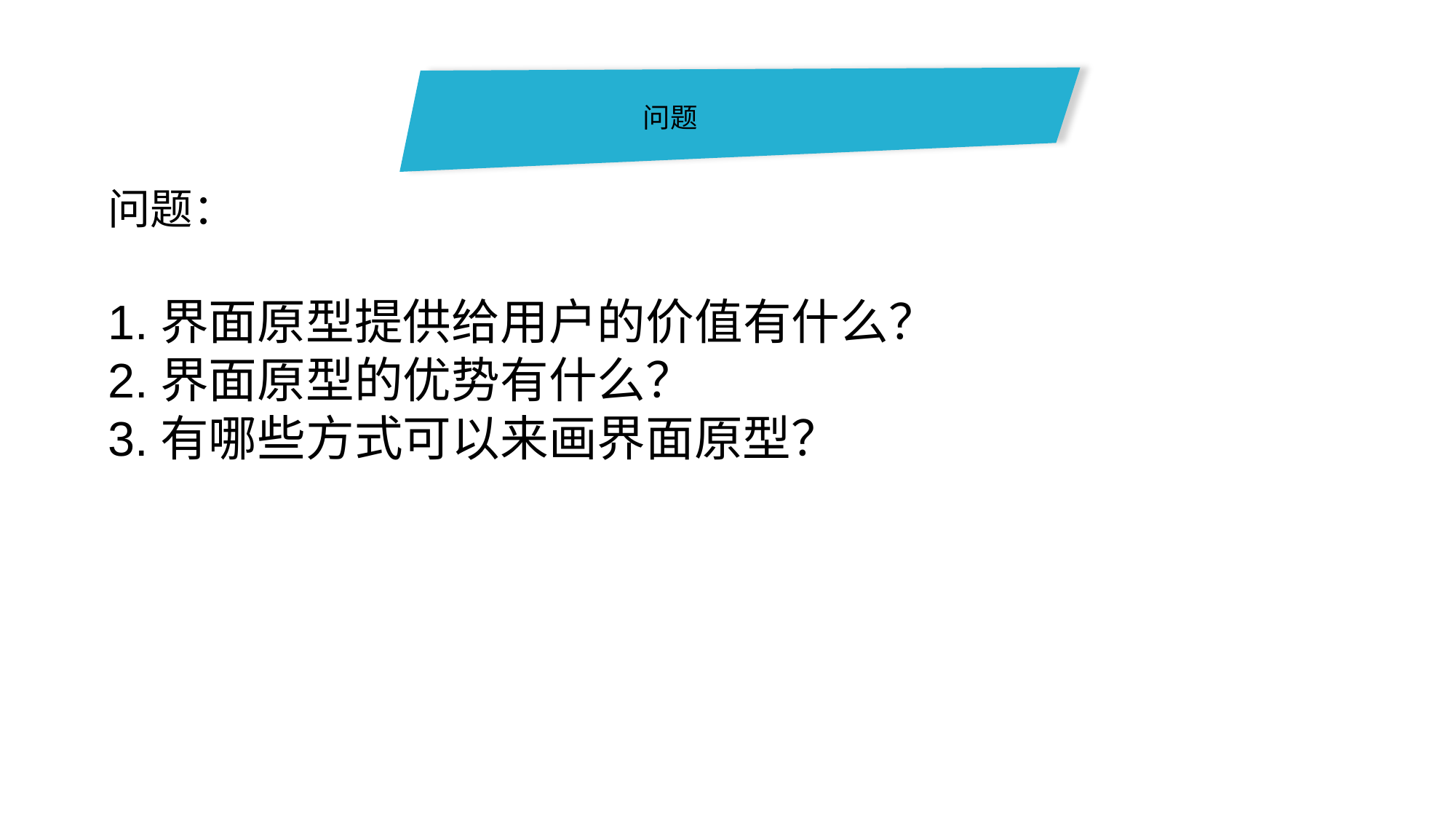

问题
问题：

1.界面原型提供给用户的价值有什么？
2.界面原型的优势有什么？
3.有哪些方式可以来画界面原型？